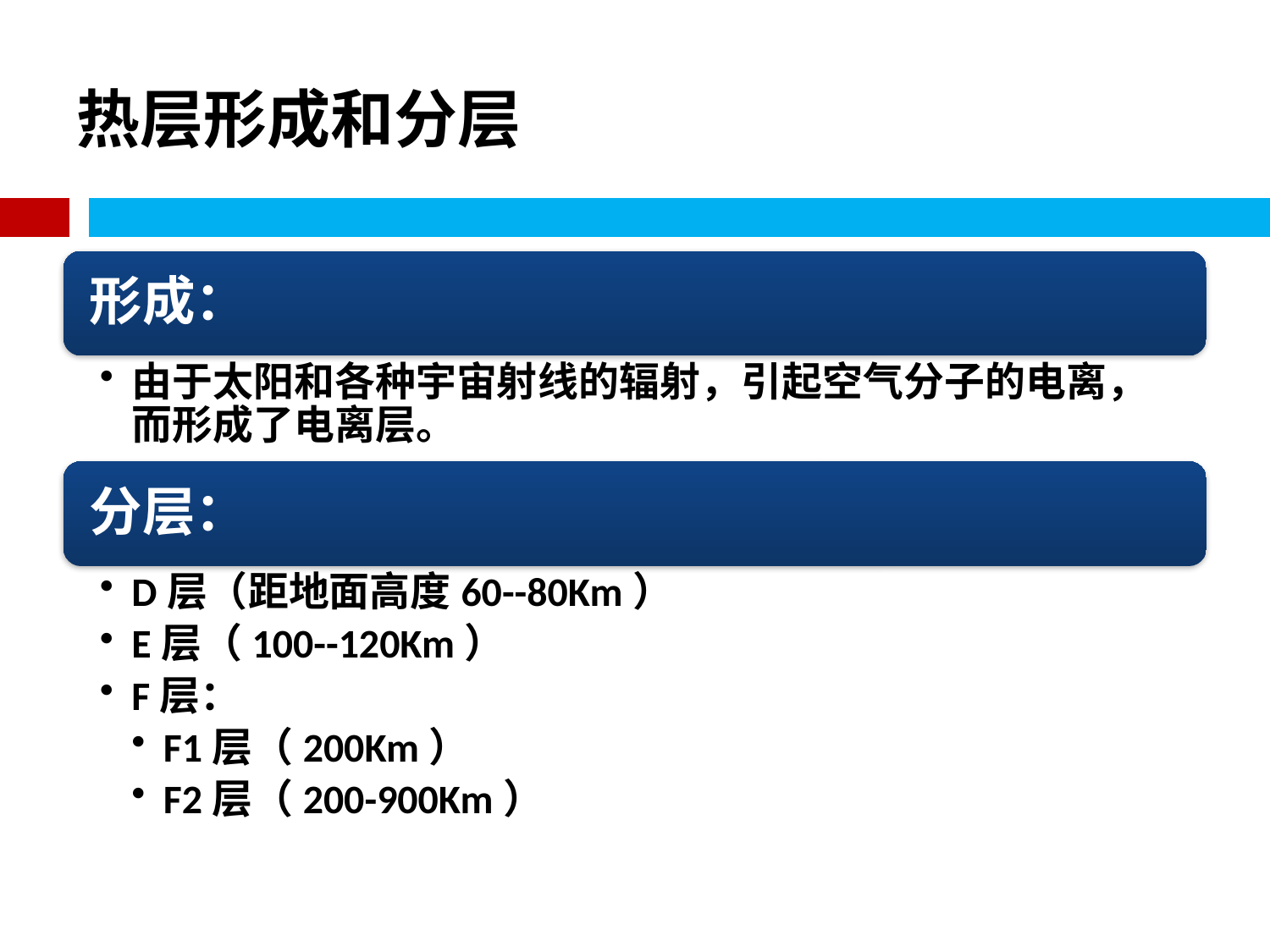

# 热层形成和分层
形成：
由于太阳和各种宇宙射线的辐射，引起空气分子的电离，而形成了电离层。
分层：
D层（距地面高度60--80Km）
E层（100--120Km）
F层：
F1层（200Km）
F2层（200-900Km）